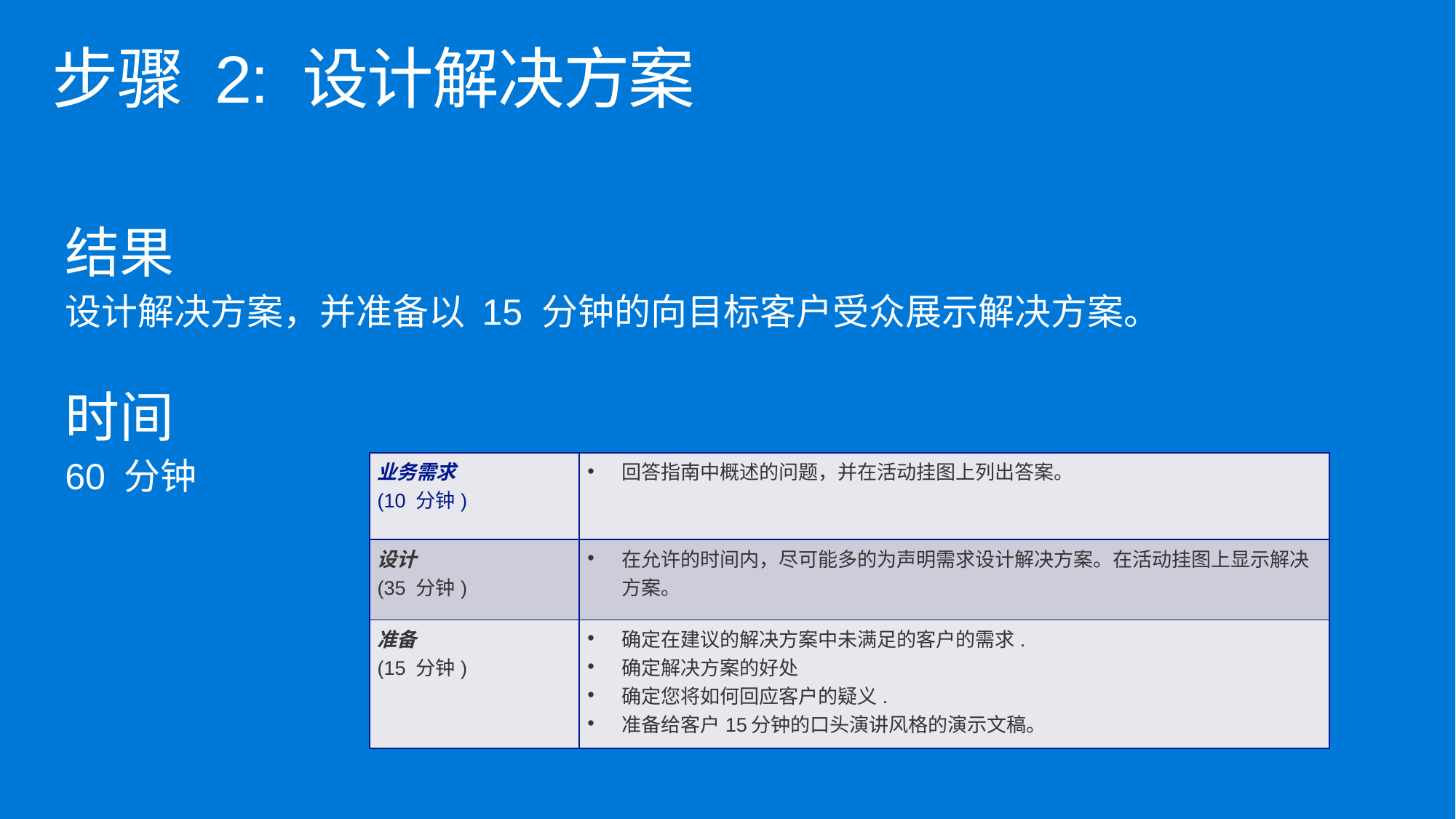

# 步骤 2: 设计解决方案
结果
设计解决方案，并准备以 15 分钟的向目标客户受众展示解决方案。

时间
60 分钟
| 业务需求 (10 分钟) | 回答指南中概述的问题，并在活动挂图上列出答案。 |
| --- | --- |
| 设计 (35 分钟) | 在允许的时间内，尽可能多的为声明需求设计解决方案。在活动挂图上显示解决方案。 |
| 准备 (15 分钟) | 确定在建议的解决方案中未满足的客户的需求. 确定解决方案的好处 确定您将如何回应客户的疑义. 准备给客户15分钟的口头演讲风格的演示文稿。 |